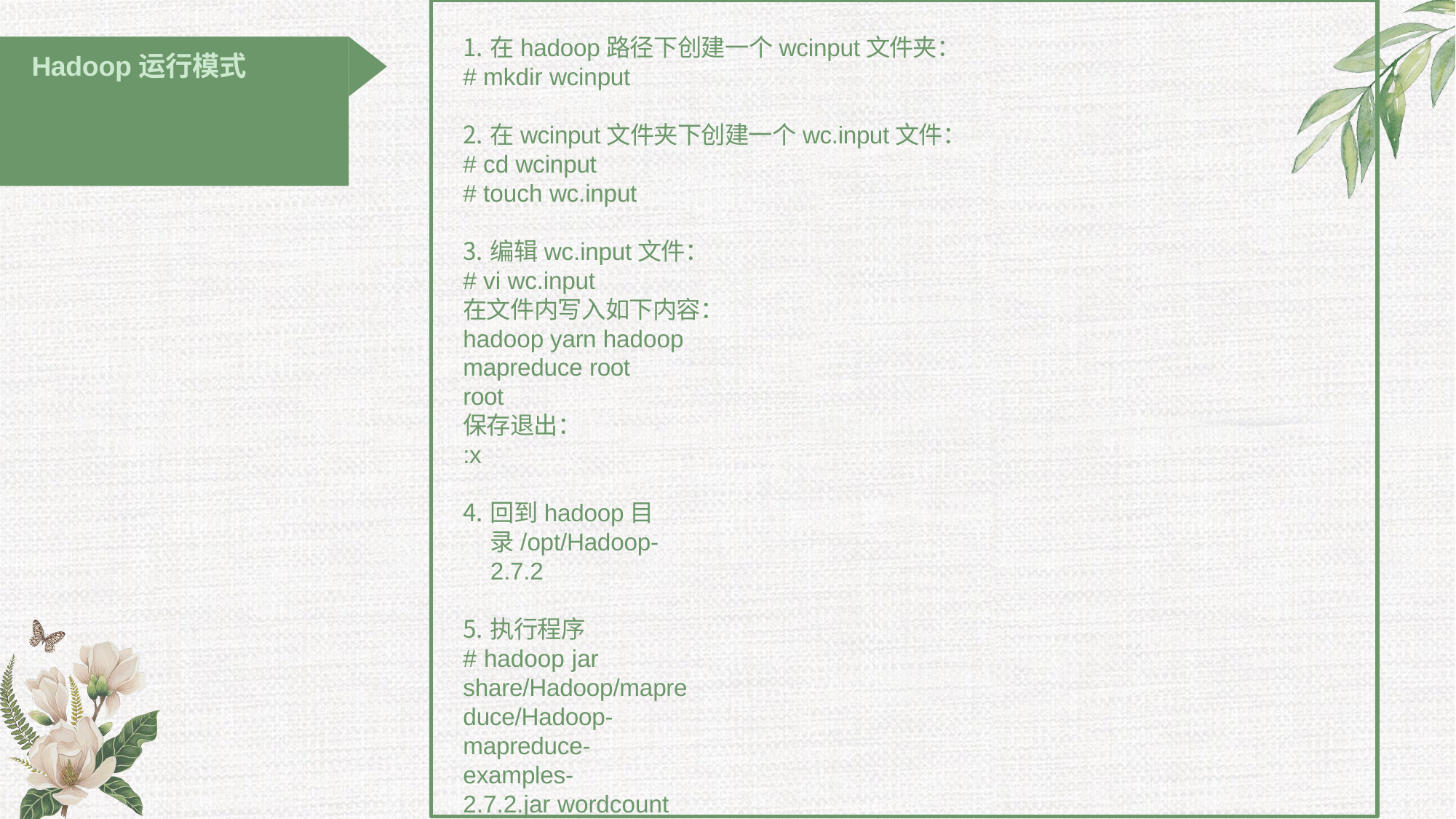

在hadoop路径下创建一个wcinput文件夹：
# mkdir wcinput
在wcinput文件夹下创建一个wc.input文件：
# cd wcinput
# touch wc.input
编辑wc.input文件：
# vi wc.input
在文件内写入如下内容：
hadoop yarn hadoop mapreduce root
root
保存退出：
:x
回到hadoop目录/opt/Hadoop-2.7.2
执行程序
# hadoop jar share/Hadoop/mapreduce/Hadoop-mapreduce-examples-
2.7.2.jar wordcount wcinput wcoutput
6. 查看结果
# cat wcoutput/part-r-00000
hadoop 2	root 2	mapreduce 1	yarn 1
# Hadoop运行模式